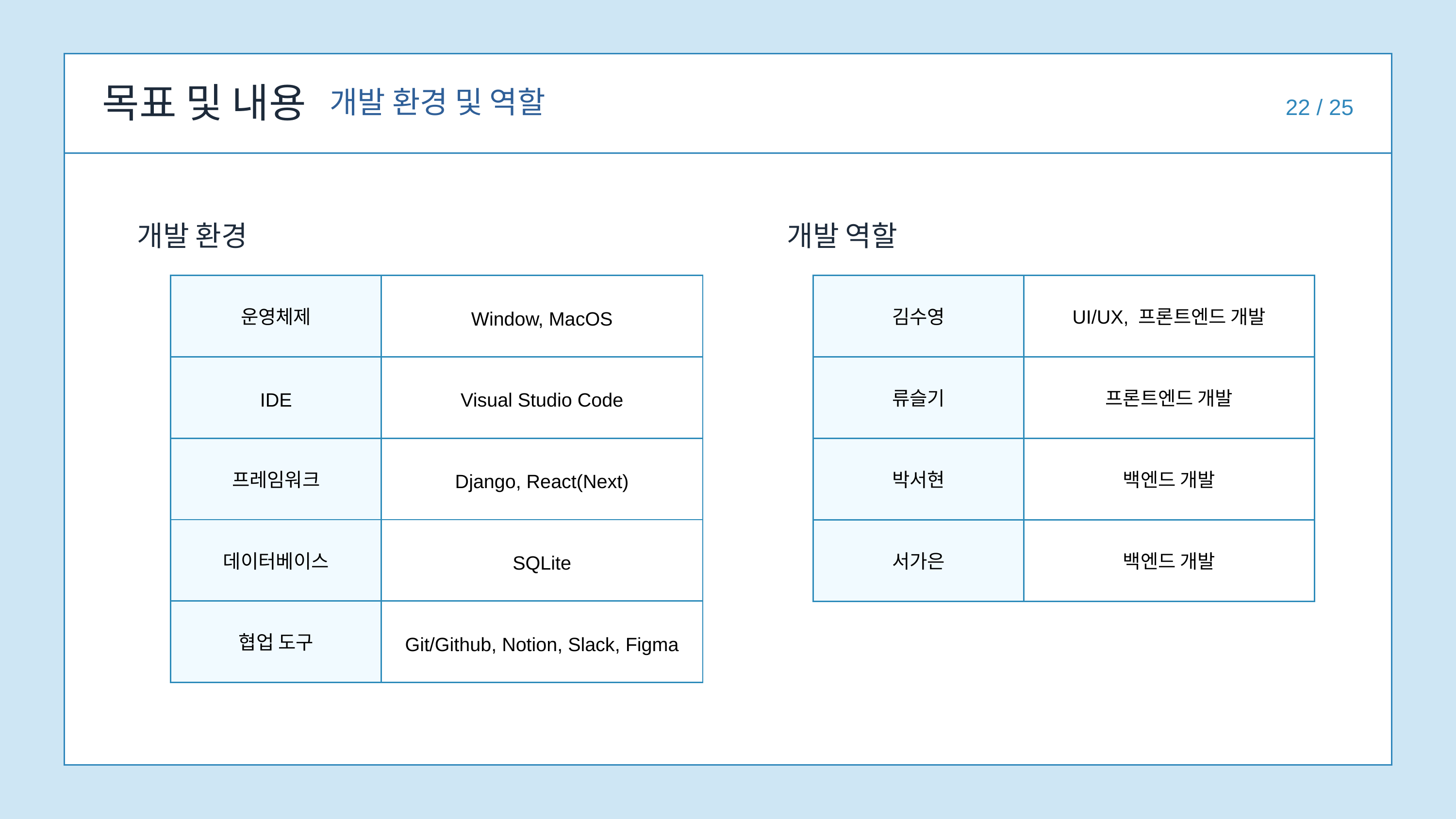

목표 및 내용
개발 환경 및 역할
22 / 25

개발 환경
개발 역할
| 운영체제 | Window, MacOS |
| --- | --- |
| IDE | Visual Studio Code |
| 프레임워크 | Django, React(Next) |
| 데이터베이스 | SQLite |
| 협업 도구 | Git/Github, Notion, Slack, Figma |
| 김수영 | UI/UX, 프론트엔드 개발 |
| --- | --- |
| 류슬기 | 프론트엔드 개발 |
| 박서현 | 백엔드 개발 |
| 서가은 | 백엔드 개발 |